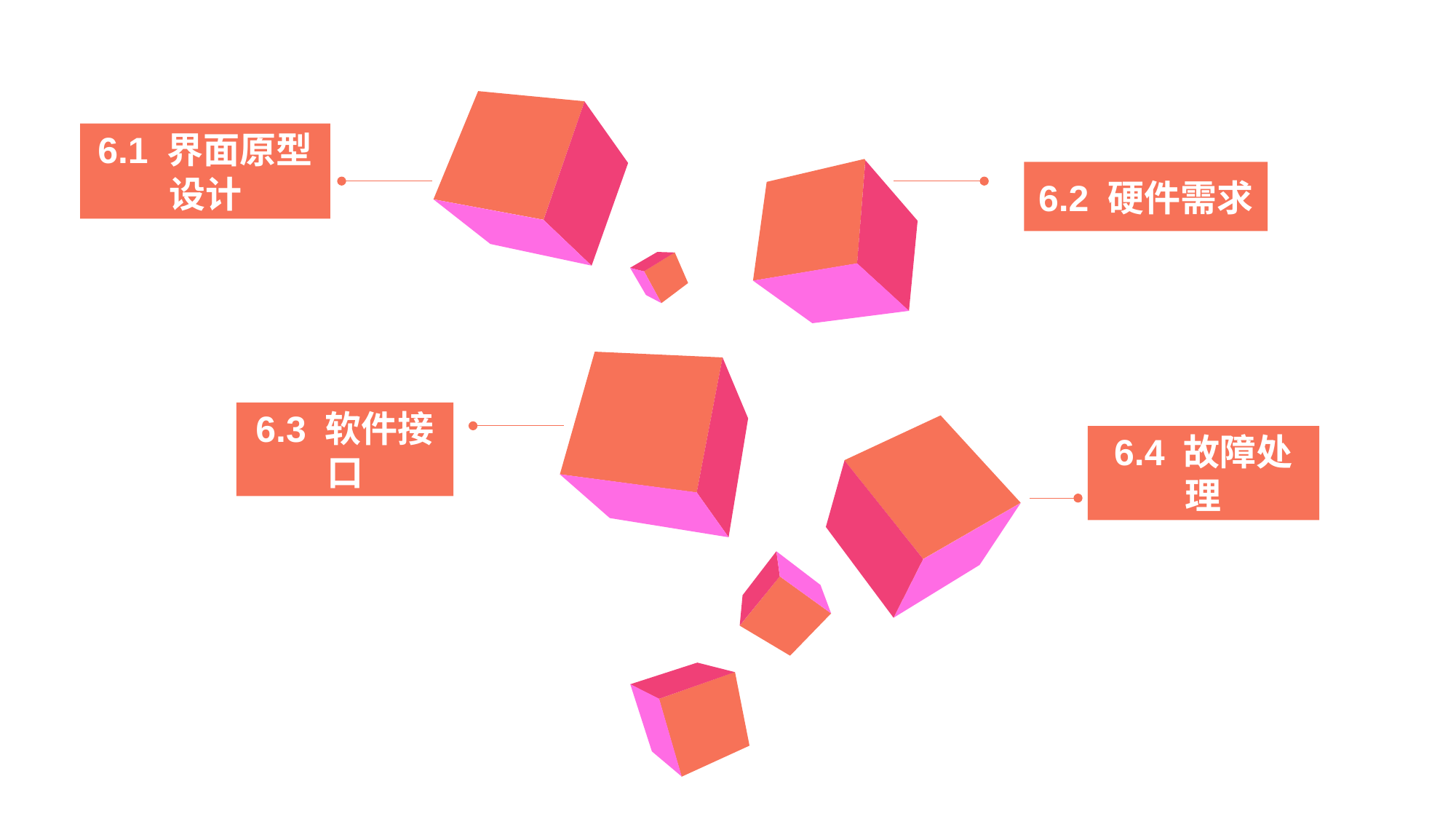

6.1 界面原型设计
6.2 硬件需求

6.3 软件接口

6.4 故障处理